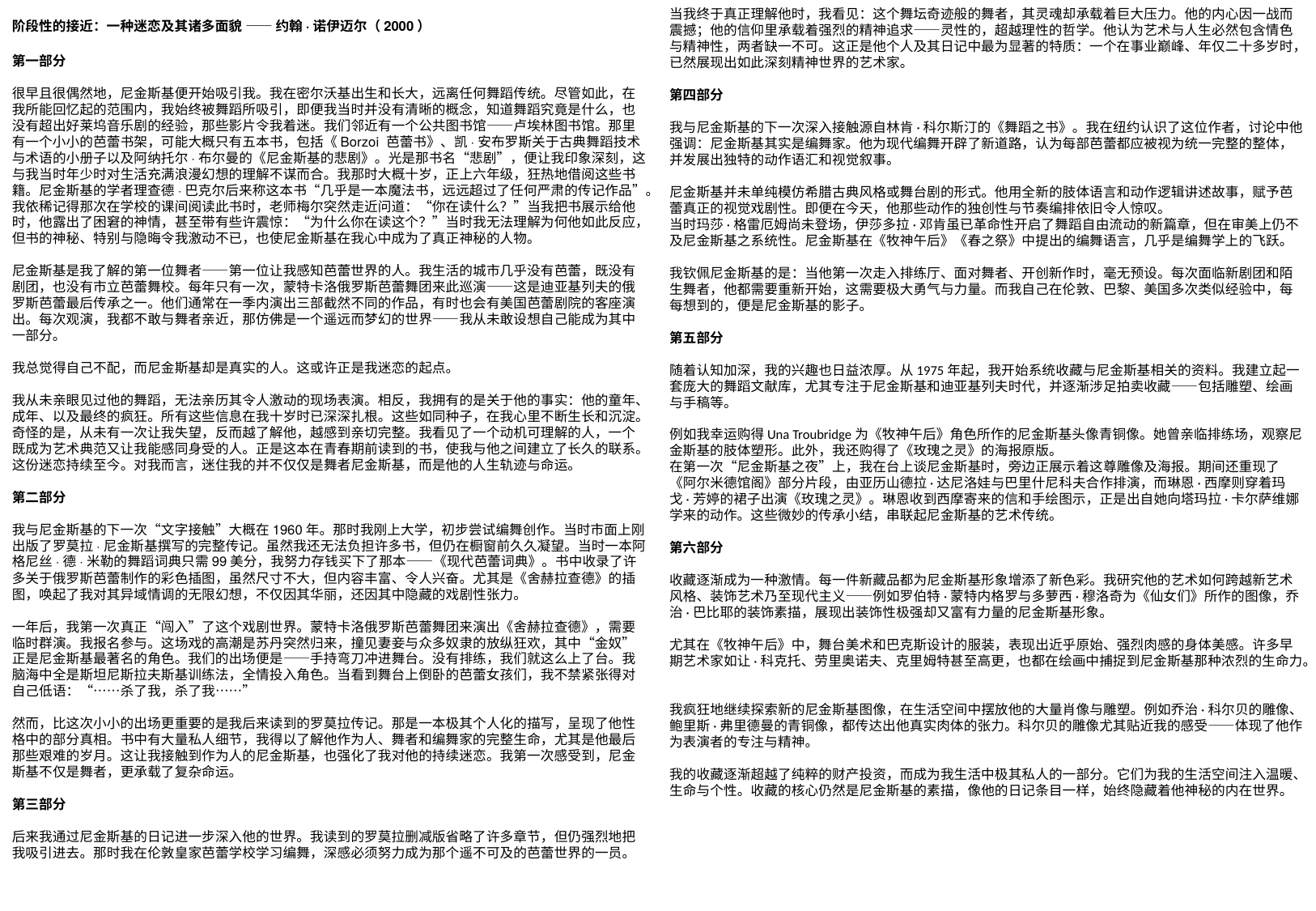

当我终于真正理解他时，我看见：这个舞坛奇迹般的舞者，其灵魂却承载着巨大压力。他的内心因一战而震撼；他的信仰里承载着强烈的精神追求——灵性的，超越理性的哲学。他认为艺术与人生必然包含情色与精神性，两者缺一不可。这正是他个人及其日记中最为显著的特质：一个在事业巅峰、年仅二十多岁时，已然展现出如此深刻精神世界的艺术家。

第四部分

我与尼金斯基的下一次深入接触源自林肯·科尔斯汀的《舞蹈之书》。我在纽约认识了这位作者，讨论中他强调：尼金斯基其实是编舞家。他为现代编舞开辟了新道路，认为每部芭蕾都应被视为统一完整的整体，并发展出独特的动作语汇和视觉叙事。

尼金斯基并未单纯模仿希腊古典风格或舞台剧的形式。他用全新的肢体语言和动作逻辑讲述故事，赋予芭蕾真正的视觉戏剧性。即便在今天，他那些动作的独创性与节奏编排依旧令人惊叹。
当时玛莎·格雷厄姆尚未登场，伊莎多拉·邓肯虽已革命性开启了舞蹈自由流动的新篇章，但在审美上仍不及尼金斯基之系统性。尼金斯基在《牧神午后》《春之祭》中提出的编舞语言，几乎是编舞学上的飞跃。

我钦佩尼金斯基的是：当他第一次走入排练厅、面对舞者、开创新作时，毫无预设。每次面临新剧团和陌生舞者，他都需要重新开始，这需要极大勇气与力量。而我自己在伦敦、巴黎、美国多次类似经验中，每每想到的，便是尼金斯基的影子。
第五部分

随着认知加深，我的兴趣也日益浓厚。从1975年起，我开始系统收藏与尼金斯基相关的资料。我建立起一套庞大的舞蹈文献库，尤其专注于尼金斯基和迪亚基列夫时代，并逐渐涉足拍卖收藏——包括雕塑、绘画与手稿等。

例如我幸运购得Una Troubridge为《牧神午后》角色所作的尼金斯基头像青铜像。她曾亲临排练场，观察尼金斯基的肢体塑形。此外，我还购得了《玫瑰之灵》的海报原版。
在第一次“尼金斯基之夜”上，我在台上谈尼金斯基时，旁边正展示着这尊雕像及海报。期间还重现了《阿尔米德馆阁》部分片段，由亚历山德拉·达尼洛娃与巴里什尼科夫合作排演，而琳恩·西摩则穿着玛戈·芳婷的裙子出演《玫瑰之灵》。琳恩收到西摩寄来的信和手绘图示，正是出自她向塔玛拉·卡尔萨维娜学来的动作。这些微妙的传承小结，串联起尼金斯基的艺术传统。
第六部分

收藏逐渐成为一种激情。每一件新藏品都为尼金斯基形象增添了新色彩。我研究他的艺术如何跨越新艺术风格、装饰艺术乃至现代主义——例如罗伯特·蒙特内格罗与多萝西·穆洛奇为《仙女们》所作的图像，乔治·巴比耶的装饰素描，展现出装饰性极强却又富有力量的尼金斯基形象。
尤其在《牧神午后》中，舞台美术和巴克斯设计的服装，表现出近乎原始、强烈肉感的身体美感。许多早期艺术家如让·科克托、劳里奥诺夫、克里姆特甚至高更，也都在绘画中捕捉到尼金斯基那种浓烈的生命力。
我疯狂地继续探索新的尼金斯基图像，在生活空间中摆放他的大量肖像与雕塑。例如乔治·科尔贝的雕像、鲍里斯·弗里德曼的青铜像，都传达出他真实肉体的张力。科尔贝的雕像尤其贴近我的感受——体现了他作为表演者的专注与精神。

我的收藏逐渐超越了纯粹的财产投资，而成为我生活中极其私人的一部分。它们为我的生活空间注入温暖、生命与个性。收藏的核心仍然是尼金斯基的素描，像他的日记条目一样，始终隐藏着他神秘的内在世界。

阶段性的接近：一种迷恋及其诸多面貌 —— 约翰·诺伊迈尔（2000）

第一部分

很早且很偶然地，尼金斯基便开始吸引我。我在密尔沃基出生和长大，远离任何舞蹈传统。尽管如此，在我所能回忆起的范围内，我始终被舞蹈所吸引，即便我当时并没有清晰的概念，知道舞蹈究竟是什么，也没有超出好莱坞音乐剧的经验，那些影片令我着迷。我们邻近有一个公共图书馆——卢埃林图书馆。那里有一个小小的芭蕾书架，可能大概只有五本书，包括《Borzoi 芭蕾书》、凯·安布罗斯关于古典舞蹈技术与术语的小册子以及阿纳托尔·布尔曼的《尼金斯基的悲剧》。光是那书名“悲剧”，便让我印象深刻，这与我当时年少时对生活充满浪漫幻想的理解不谋而合。我那时大概十岁，正上六年级，狂热地借阅这些书籍。尼金斯基的学者理查德·巴克尔后来称这本书“几乎是一本魔法书，远远超过了任何严肃的传记作品”。我依稀记得那次在学校的课间阅读此书时，老师梅尔突然走近问道：“你在读什么？”当我把书展示给他时，他露出了困窘的神情，甚至带有些许震惊：“为什么你在读这个？”当时我无法理解为何他如此反应，但书的神秘、特别与隐晦令我激动不已，也使尼金斯基在我心中成为了真正神秘的人物。

尼金斯基是我了解的第一位舞者——第一位让我感知芭蕾世界的人。我生活的城市几乎没有芭蕾，既没有剧团，也没有市立芭蕾舞校。每年只有一次，蒙特卡洛俄罗斯芭蕾舞团来此巡演——这是迪亚基列夫的俄罗斯芭蕾最后传承之一。他们通常在一季内演出三部截然不同的作品，有时也会有美国芭蕾剧院的客座演出。每次观演，我都不敢与舞者亲近，那仿佛是一个遥远而梦幻的世界——我从未敢设想自己能成为其中一部分。

我总觉得自己不配，而尼金斯基却是真实的人。这或许正是我迷恋的起点。
我从未亲眼见过他的舞蹈，无法亲历其令人激动的现场表演。相反，我拥有的是关于他的事实：他的童年、成年、以及最终的疯狂。所有这些信息在我十岁时已深深扎根。这些如同种子，在我心里不断生长和沉淀。奇怪的是，从未有一次让我失望，反而越了解他，越感到亲切完整。我看见了一个动机可理解的人，一个既成为艺术典范又让我能感同身受的人。正是这本在青春期前读到的书，使我与他之间建立了长久的联系。这份迷恋持续至今。对我而言，迷住我的并不仅仅是舞者尼金斯基，而是他的人生轨迹与命运。
第二部分
我与尼金斯基的下一次“文字接触”大概在1960年。那时我刚上大学，初步尝试编舞创作。当时市面上刚出版了罗莫拉·尼金斯基撰写的完整传记。虽然我还无法负担许多书，但仍在橱窗前久久凝望。当时一本阿格尼丝·德·米勒的舞蹈词典只需99美分，我努力存钱买下了那本——《现代芭蕾词典》。书中收录了许多关于俄罗斯芭蕾制作的彩色插图，虽然尺寸不大，但内容丰富、令人兴奋。尤其是《舍赫拉查德》的插图，唤起了我对其异域情调的无限幻想，不仅因其华丽，还因其中隐藏的戏剧性张力。

一年后，我第一次真正“闯入”了这个戏剧世界。蒙特卡洛俄罗斯芭蕾舞团来演出《舍赫拉查德》，需要临时群演。我报名参与。这场戏的高潮是苏丹突然归来，撞见妻妾与众多奴隶的放纵狂欢，其中“金奴”正是尼金斯基最著名的角色。我们的出场便是——手持弯刀冲进舞台。没有排练，我们就这么上了台。我脑海中全是斯坦尼斯拉夫斯基训练法，全情投入角色。当看到舞台上倒卧的芭蕾女孩们，我不禁紧张得对自己低语：“……杀了我，杀了我……”
然而，比这次小小的出场更重要的是我后来读到的罗莫拉传记。那是一本极其个人化的描写，呈现了他性格中的部分真相。书中有大量私人细节，我得以了解他作为人、舞者和编舞家的完整生命，尤其是他最后那些艰难的岁月。这让我接触到作为人的尼金斯基，也强化了我对他的持续迷恋。我第一次感受到，尼金斯基不仅是舞者，更承载了复杂命运。
第三部分

后来我通过尼金斯基的日记进一步深入他的世界。我读到的罗莫拉删减版省略了许多章节，但仍强烈地把我吸引进去。那时我在伦敦皇家芭蕾学校学习编舞，深感必须努力成为那个遥不可及的芭蕾世界的一员。